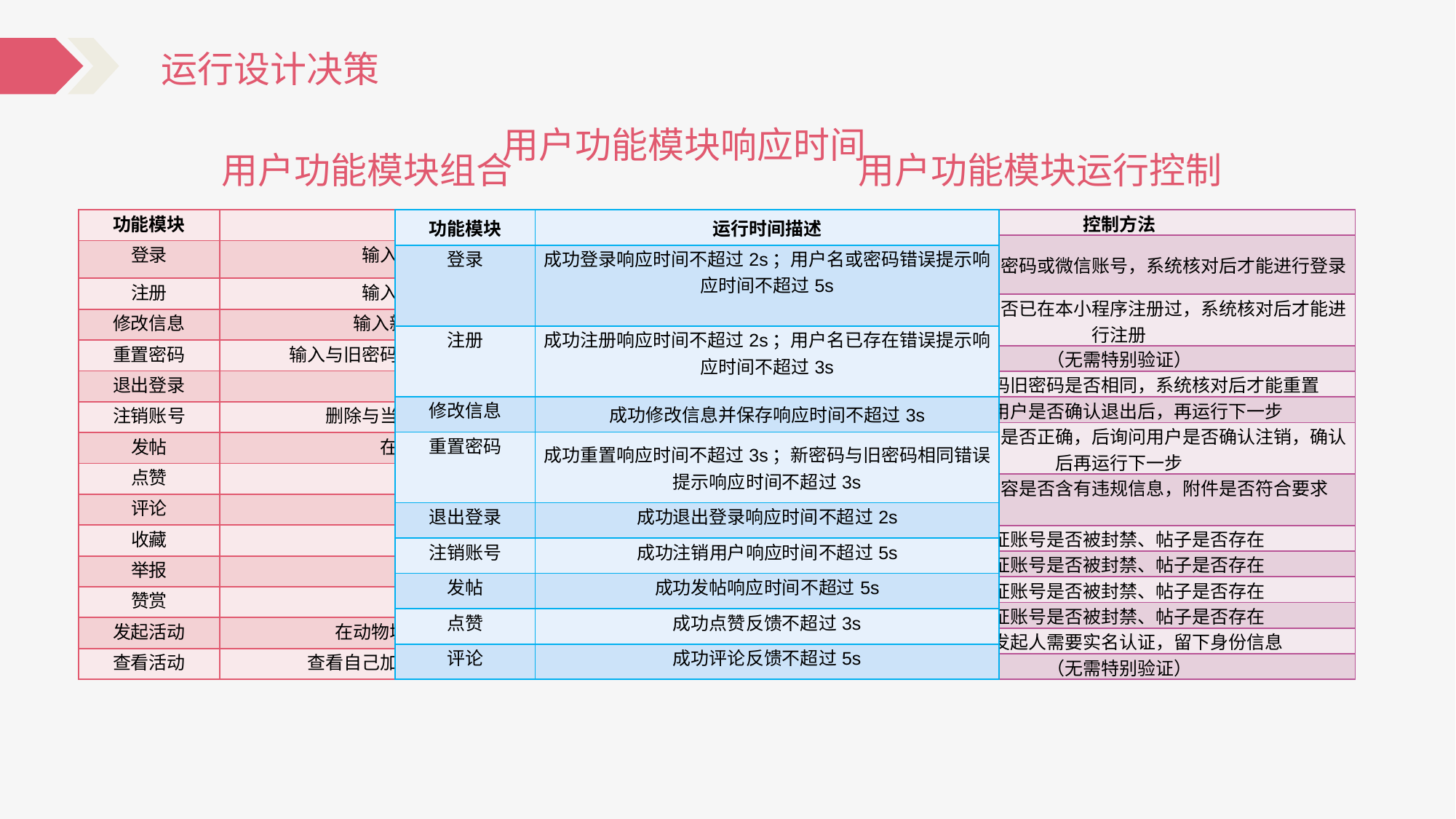

运行设计决策
用户功能模块响应时间
用户功能模块运行控制
用户功能模块组合
| 功能模块 | 主要功能 |
| --- | --- |
| 登录 | 输入账号密码进行登录 |
| 注册 | 输入用户信息进行注册 |
| 修改信息 | 输入新的用户信息并保存 |
| 重置密码 | 输入与旧密码不同的新密码进行重置密码 |
| 退出登录 | 用户退出登录 |
| 注销账号 | 删除与当前账号相关的所有信息 |
| 发帖 | 在论坛上发布帖子 |
| 点赞 | 点赞帖子 |
| 评论 | 评论帖子 |
| 收藏 | 收藏帖子 |
| 举报 | 举报帖子 |
| 赞赏 | 帖子 |
| 发起活动 | 在动物城友会里发起一个活动 |
| 查看活动 | 查看自己加入的活动或者现有的活动 |
| 功能模块 | 运行时间描述 |
| --- | --- |
| 登录 | 成功登录响应时间不超过2s；用户名或密码错误提示响应时间不超过5s |
| 注册 | 成功注册响应时间不超过2s；用户名已存在错误提示响应时间不超过3s |
| 修改信息 | 成功修改信息并保存响应时间不超过3s |
| 重置密码 | 成功重置响应时间不超过3s；新密码与旧密码相同错误提示响应时间不超过3s |
| 退出登录 | 成功退出登录响应时间不超过2s |
| 注销账号 | 成功注销用户响应时间不超过5s |
| 发帖 | 成功发帖响应时间不超过5s |
| 点赞 | 成功点赞反馈不超过3s |
| 评论 | 成功评论反馈不超过5s |
| 功能模块 | 控制方法 |
| --- | --- |
| 登录 | 验证用户名与密码或微信账号，系统核对后才能进行登录 |
| 注册 | 验证微信号是否已在本小程序注册过，系统核对后才能进行注册 |
| 修改信息 | （无需特别验证） |
| 重置密码 | 验证新密码旧密码是否相同，系统核对后才能重置 |
| 退出登录 | 询问用户是否确认退出后，再运行下一步 |
| 注销账号 | 输入密码判断是否正确，后询问用户是否确认注销，确认后再运行下一步 |
| 发帖 | 验证帖子内容是否含有违规信息，附件是否符合要求 |
| 点赞 | 验证账号是否被封禁、帖子是否存在 |
| 评论 | 验证账号是否被封禁、帖子是否存在 |
| 举报 | 验证账号是否被封禁、帖子是否存在 |
| 赞赏 | 验证账号是否被封禁、帖子是否存在 |
| 发起活动 | 活动发起人需要实名认证，留下身份信息 |
| 查看活动 | （无需特别验证） |